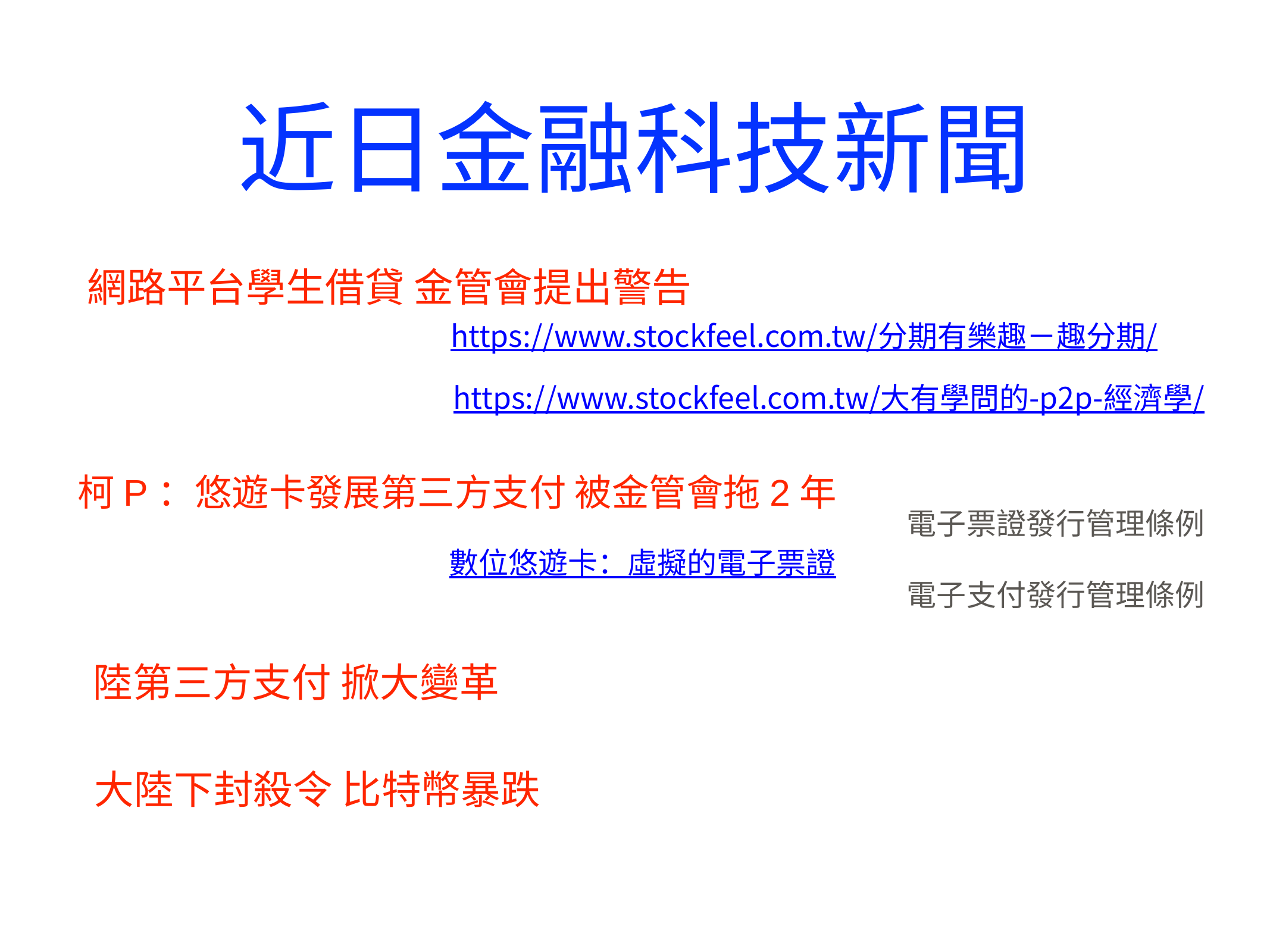

近日金融科技新聞
網路平台學生借貸 金管會提出警告
https://www.stockfeel.com.tw/分期有樂趣－趣分期/
https://www.stockfeel.com.tw/大有學問的-p2p-經濟學/
柯P：悠遊卡發展第三方支付 被金管會拖2年
電子票證發行管理條例

電子支付發行管理條例
數位悠遊卡：虛擬的電子票證
陸第三方支付 掀大變革
大陸下封殺令 比特幣暴跌
5